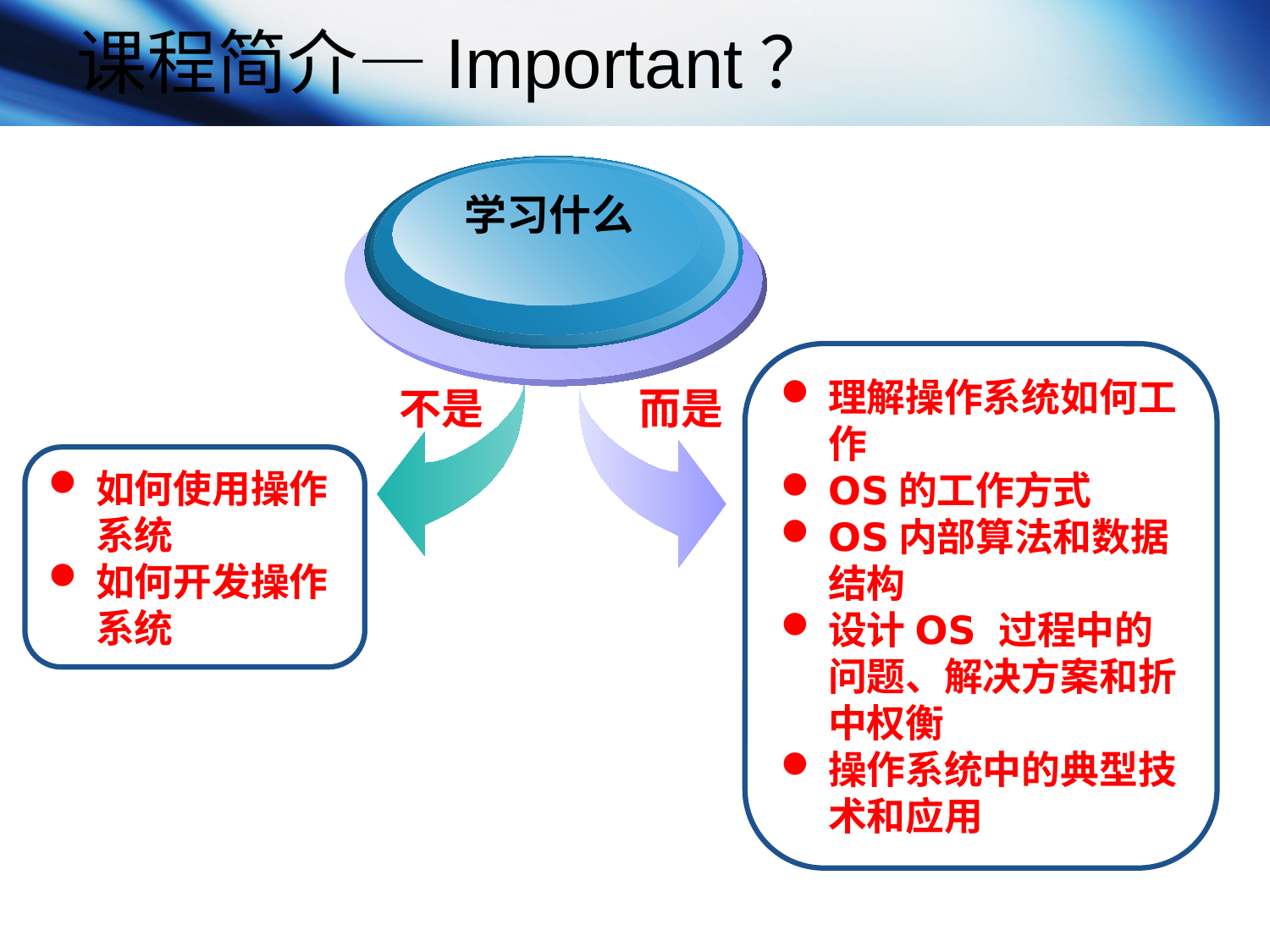

课程简介—Important？

学习什么
理解操作系统如何工作
OS的工作方式
OS内部算法和数据结构
设计OS 过程中的问题、解决方案和折中权衡
操作系统中的典型技术和应用
不是
而是

如何使用操作系统
如何开发操作系统
Text3